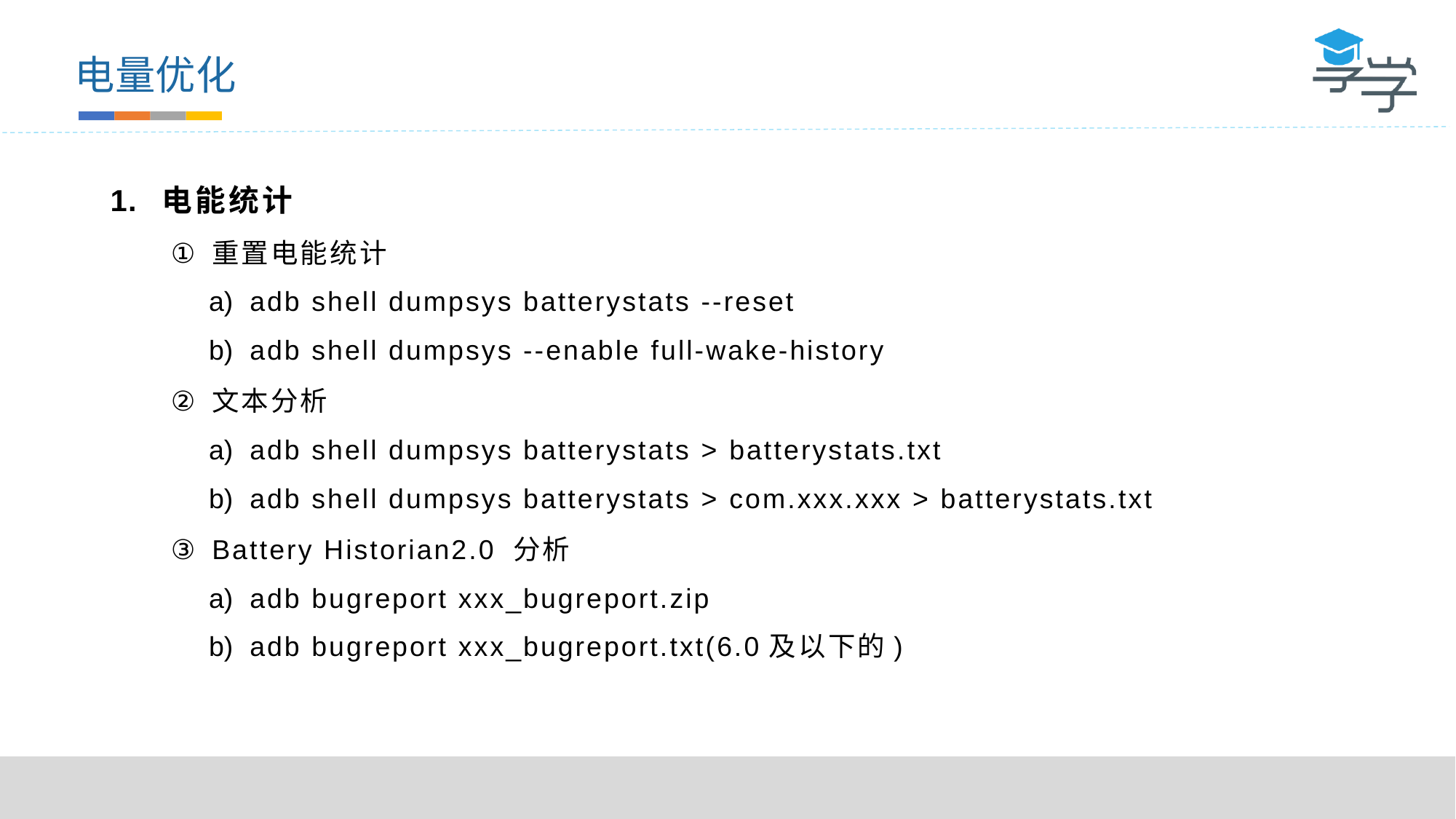

电量优化

电能统计
重置电能统计
adb shell dumpsys batterystats --reset
adb shell dumpsys --enable full-wake-history
文本分析
adb shell dumpsys batterystats > batterystats.txt
adb shell dumpsys batterystats > com.xxx.xxx > batterystats.txt
Battery Historian2.0 分析
adb bugreport xxx_bugreport.zip
adb bugreport xxx_bugreport.txt(6.0及以下的)